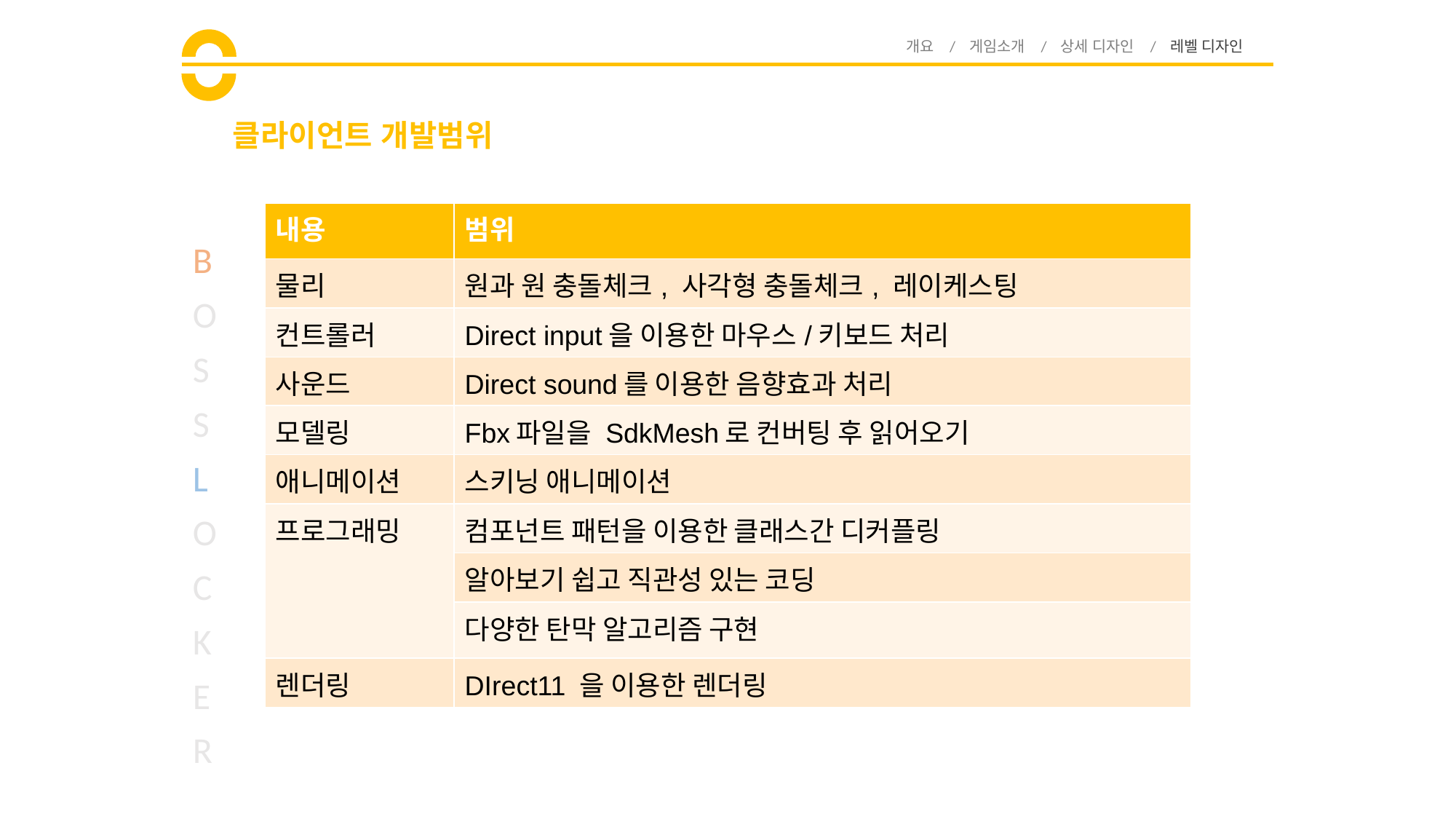

개요   /   게임소개   /   상세 디자인   /   레벨 디자인

# 클라이언트 개발범위

| 내용 | 범위 |
| --- | --- |
| 물리 | 원과 원 충돌체크, 사각형 충돌체크, 레이케스팅 |
| 컨트롤러 | Direct input을 이용한 마우스/키보드 처리 |
| 사운드 | Direct sound를 이용한 음향효과 처리 |
| 모델링 | Fbx파일을 SdkMesh로 컨버팅 후 읽어오기 |
| 애니메이션 | 스키닝 애니메이션 |
| 프로그래밍 | 컴포넌트 패턴을 이용한 클래스간 디커플링 |
|  | 알아보기 쉽고 직관성 있는 코딩 |
|  | 다양한 탄막 알고리즘 구현 |
| 렌더링 | DIrect11 을 이용한 렌더링 |
B
O
S
S
L
O
C
K
E
R